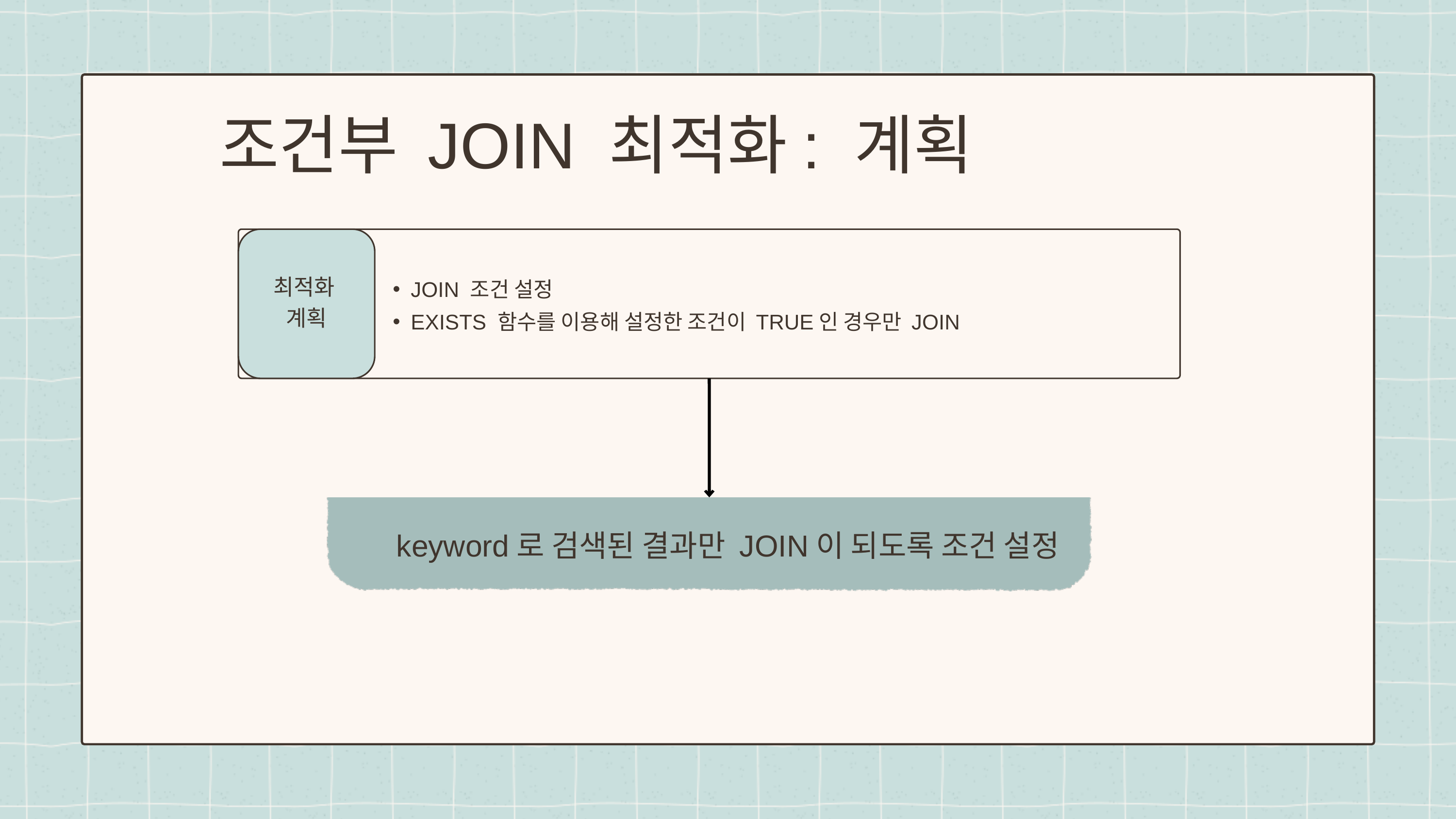

조건부 JOIN 최적화: 계획

최적화
계획

JOIN 조건 설정
EXISTS 함수를 이용해 설정한 조건이 TRUE인 경우만 JOIN

keyword로 검색된 결과만 JOIN이 되도록 조건 설정